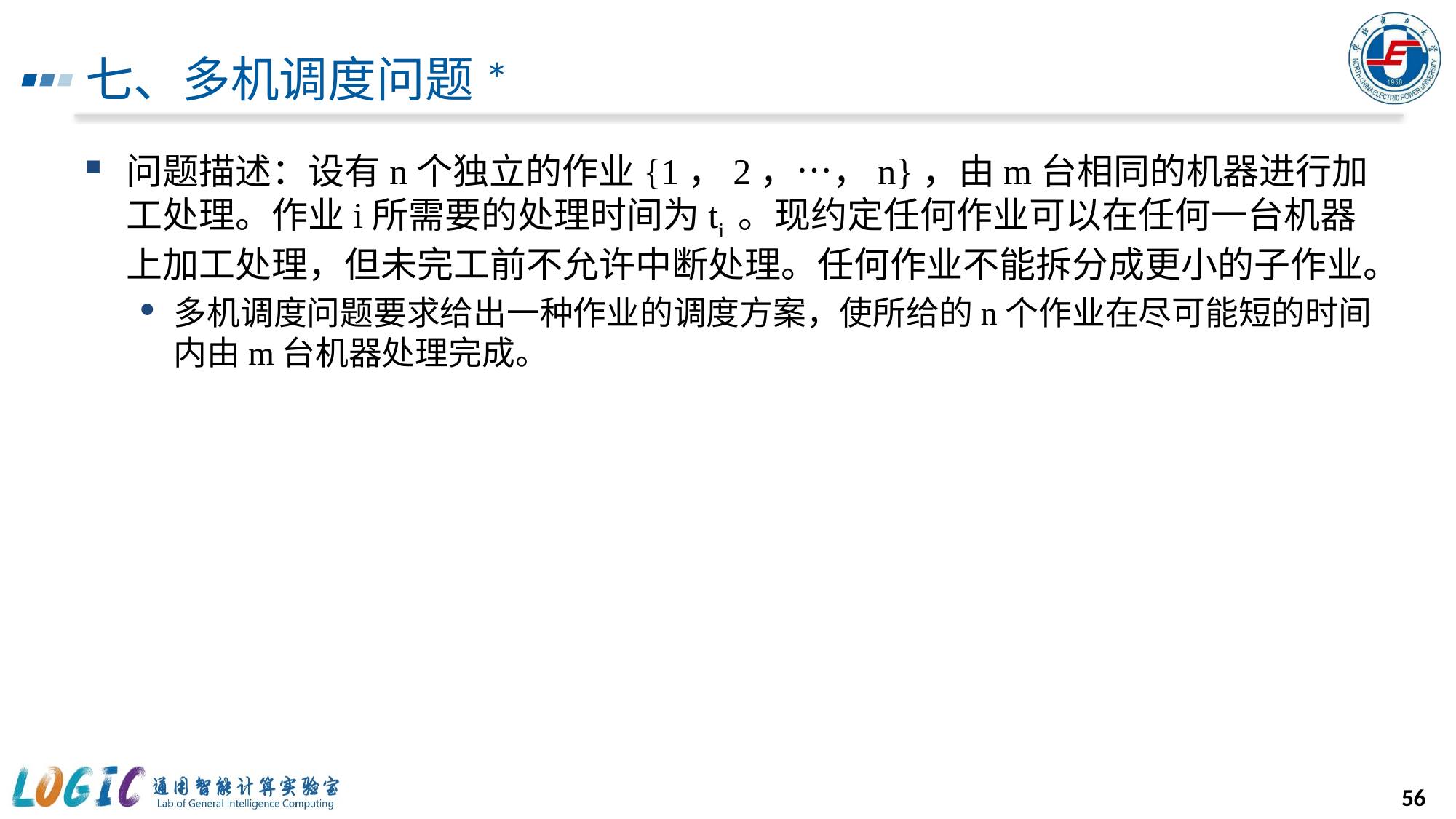

# 七、多机调度问题*
问题描述：设有n个独立的作业{1，2，…，n}，由m台相同的机器进行加工处理。作业i所需要的处理时间为ti 。现约定任何作业可以在任何一台机器上加工处理，但未完工前不允许中断处理。任何作业不能拆分成更小的子作业。
多机调度问题要求给出一种作业的调度方案，使所给的n个作业在尽可能短的时间内由m台机器处理完成。

56